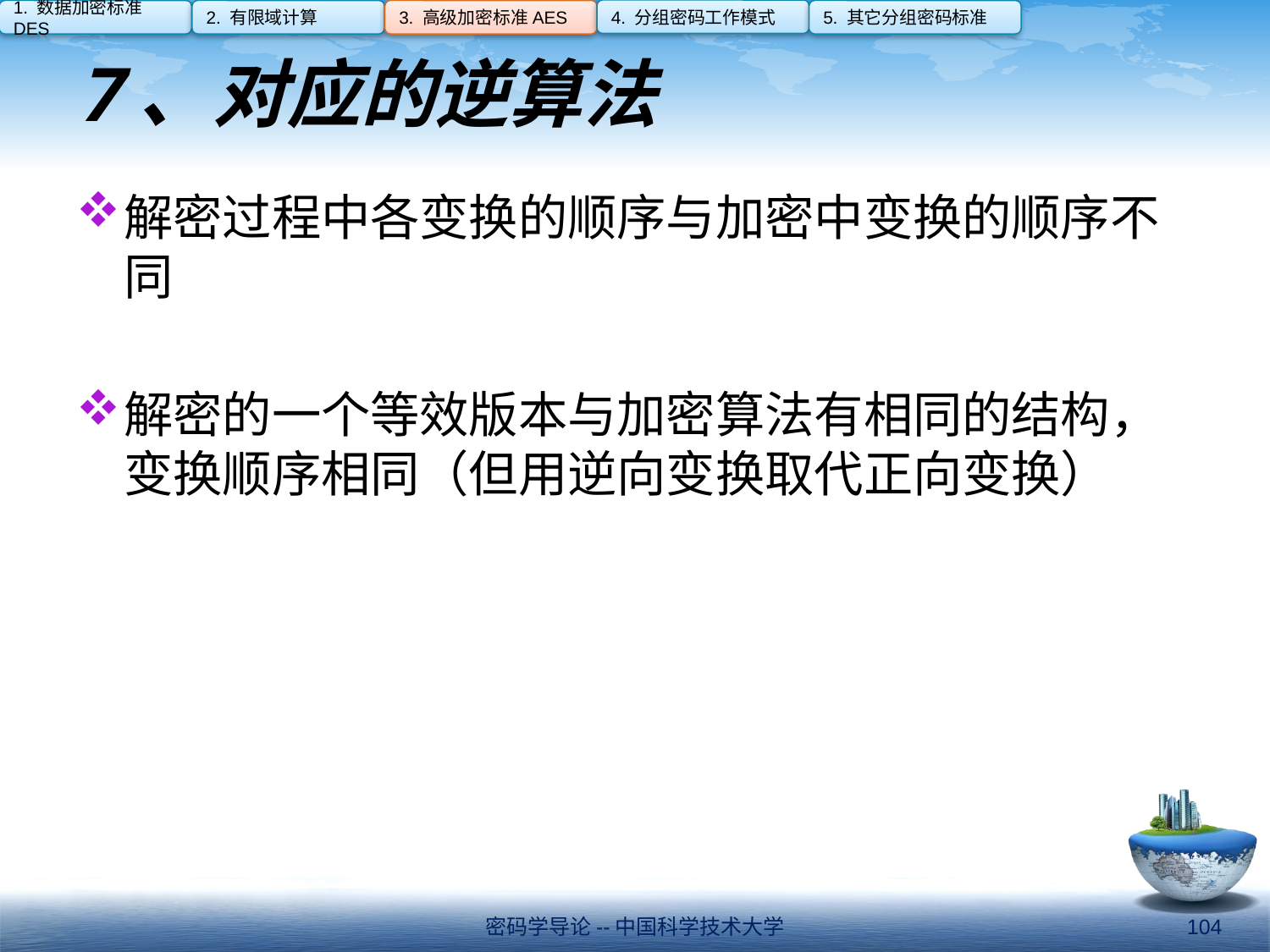

4. 分组密码工作模式
1. 数据加密标准DES
2. 有限域计算
3. 高级加密标准AES
5. 其它分组密码标准
# 7、对应的逆算法
解密过程中各变换的顺序与加密中变换的顺序不同

解密的一个等效版本与加密算法有相同的结构，变换顺序相同（但用逆向变换取代正向变换）
密码学导论--中国科学技术大学
104